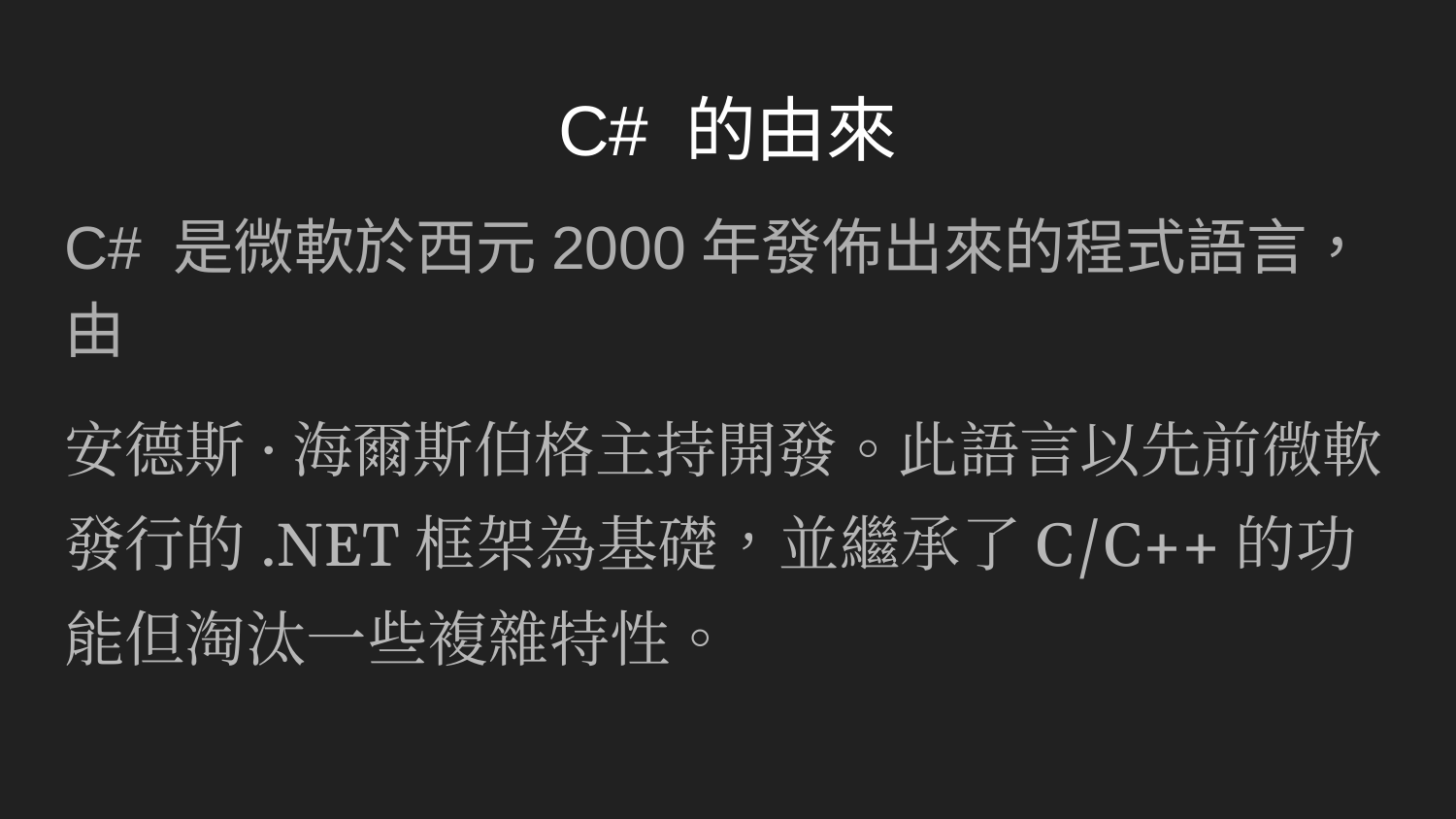

# C# 的由來
C# 是微軟於西元2000年發佈出來的程式語言，由
安德斯·海爾斯伯格主持開發。此語言以先前微軟發行的.NET框架為基礎，並繼承了C/C++的功能但淘汰一些複雜特性。